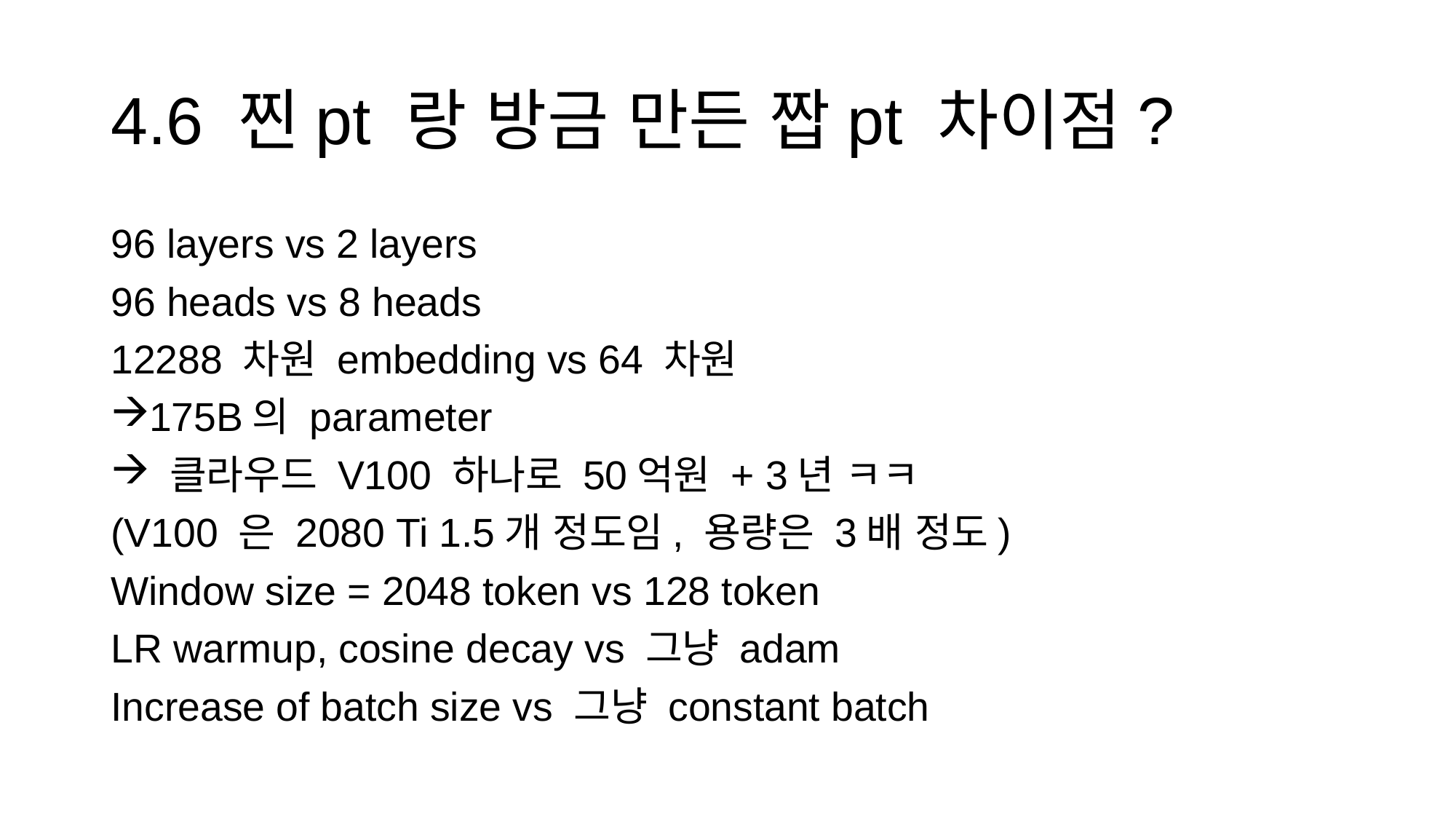

# 4.6 찐pt 랑 방금 만든 짭pt 차이점?
96 layers vs 2 layers
96 heads vs 8 heads
12288 차원 embedding vs 64 차원
175B의 parameter
 클라우드 V100 하나로 50억원 + 3년 ㅋㅋ
(V100 은 2080 Ti 1.5개 정도임, 용량은 3배 정도)
Window size = 2048 token vs 128 token
LR warmup, cosine decay vs 그냥 adam
Increase of batch size vs 그냥 constant batch